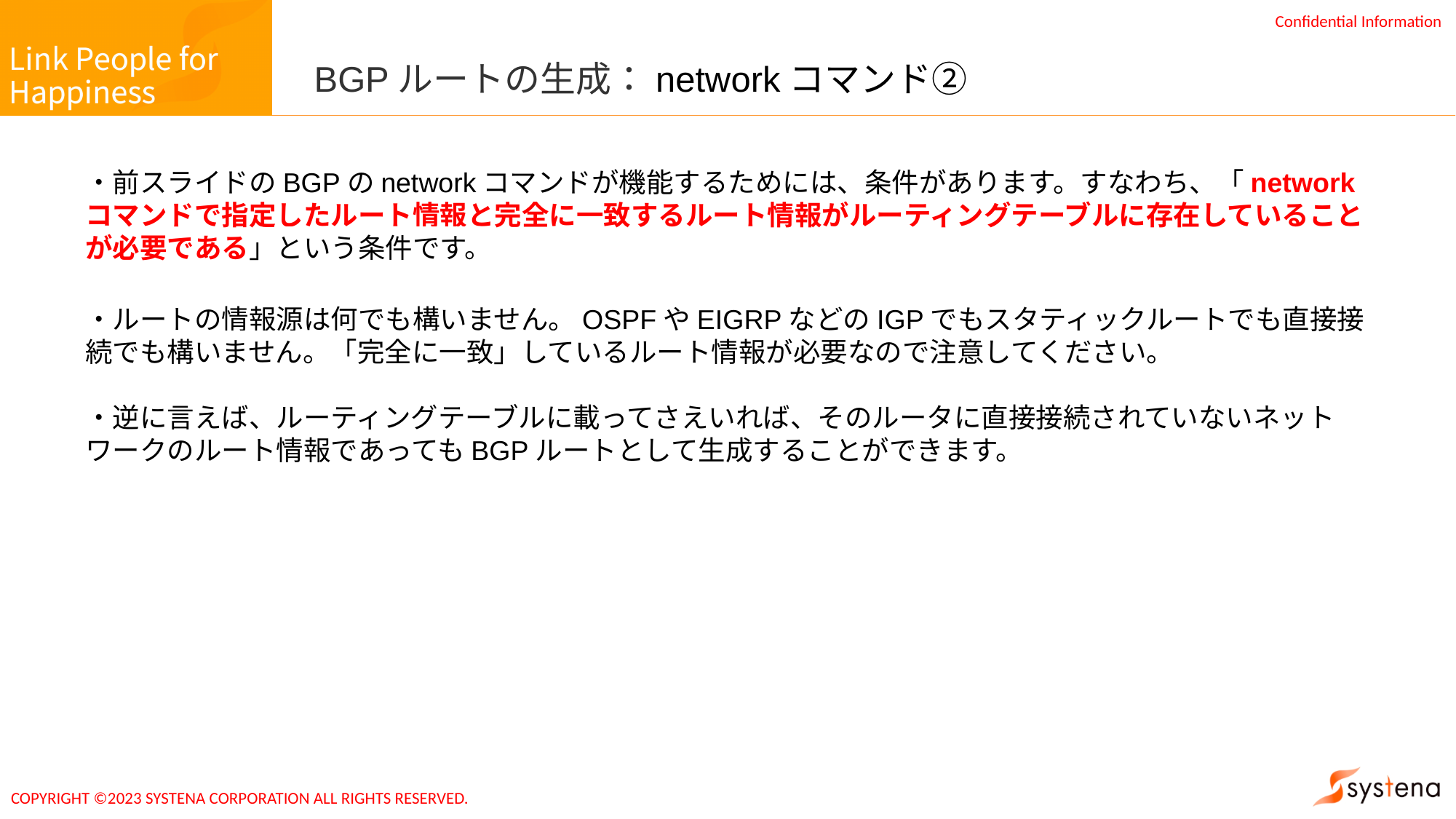

# BGPルートの生成：networkコマンド②
・前スライドのBGPのnetworkコマンドが機能するためには、条件があります。すなわち、「networkコマンドで指定したルート情報と完全に一致するルート情報がルーティングテーブルに存在していることが必要である」という条件です。
・ルートの情報源は何でも構いません。OSPFやEIGRPなどのIGPでもスタティックルートでも直接接続でも構いません。「完全に一致」しているルート情報が必要なので注意してください。
・逆に言えば、ルーティングテーブルに載ってさえいれば、そのルータに直接接続されていないネットワークのルート情報であってもBGPルートとして生成することができます。